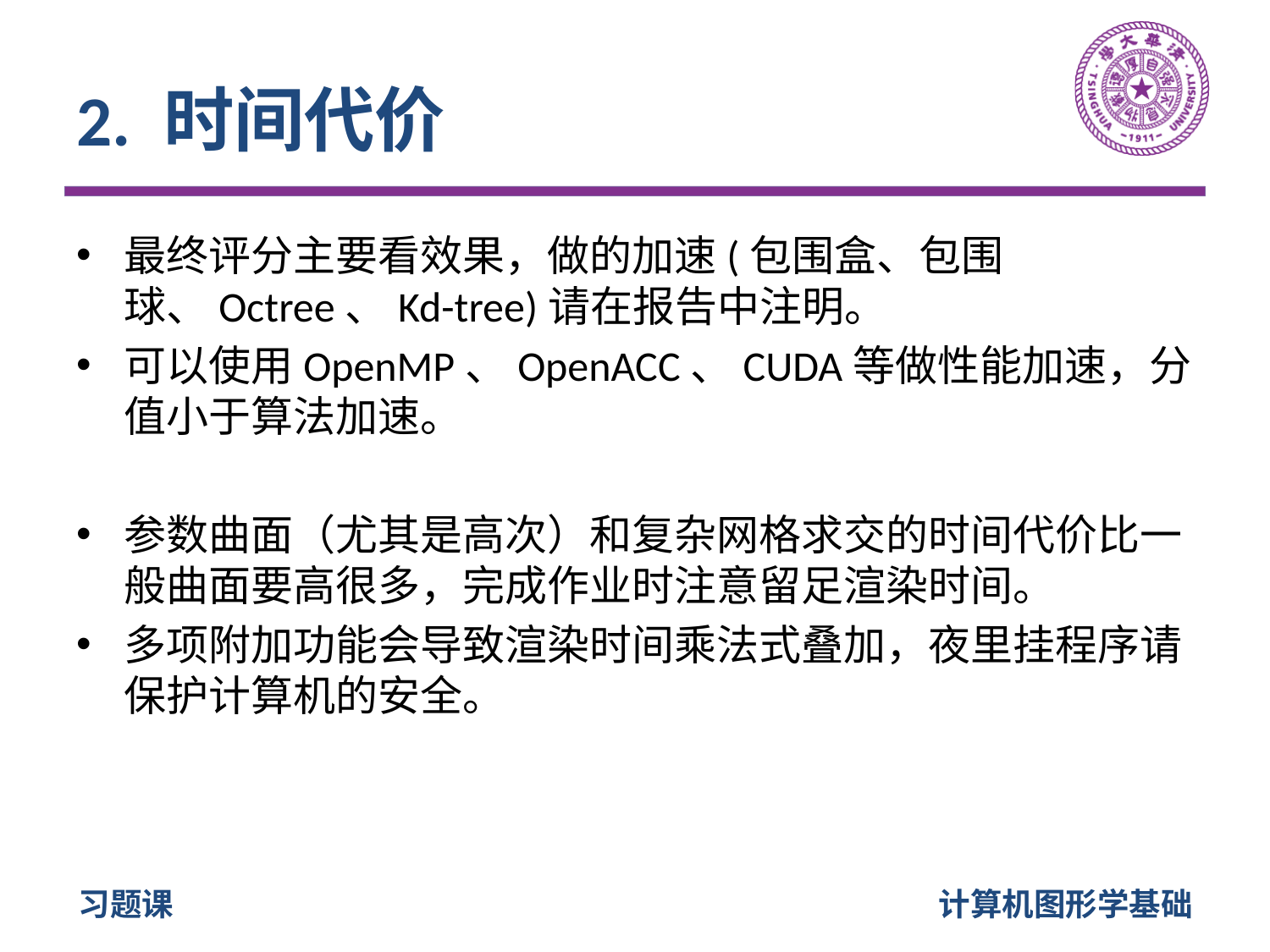

# 2. 时间代价
最终评分主要看效果，做的加速(包围盒、包围球、Octree、Kd-tree)请在报告中注明。
可以使用OpenMP、OpenACC、CUDA等做性能加速，分值小于算法加速。

参数曲面（尤其是高次）和复杂网格求交的时间代价比一般曲面要高很多，完成作业时注意留足渲染时间。
多项附加功能会导致渲染时间乘法式叠加，夜里挂程序请保护计算机的安全。